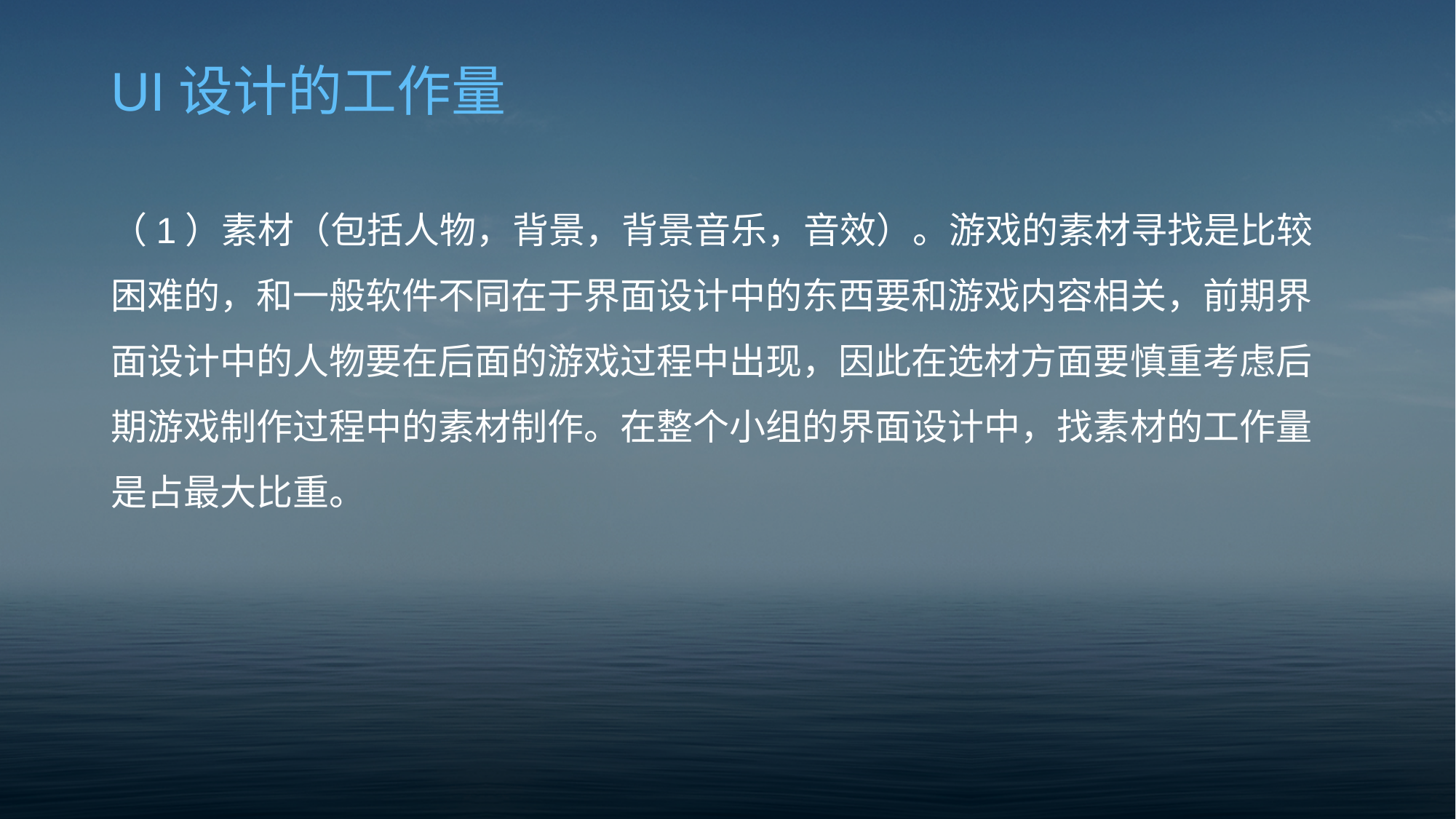

# UI设计的工作量
（1）素材（包括人物，背景，背景音乐，音效）。游戏的素材寻找是比较困难的，和一般软件不同在于界面设计中的东西要和游戏内容相关，前期界面设计中的人物要在后面的游戏过程中出现，因此在选材方面要慎重考虑后期游戏制作过程中的素材制作。在整个小组的界面设计中，找素材的工作量是占最大比重。